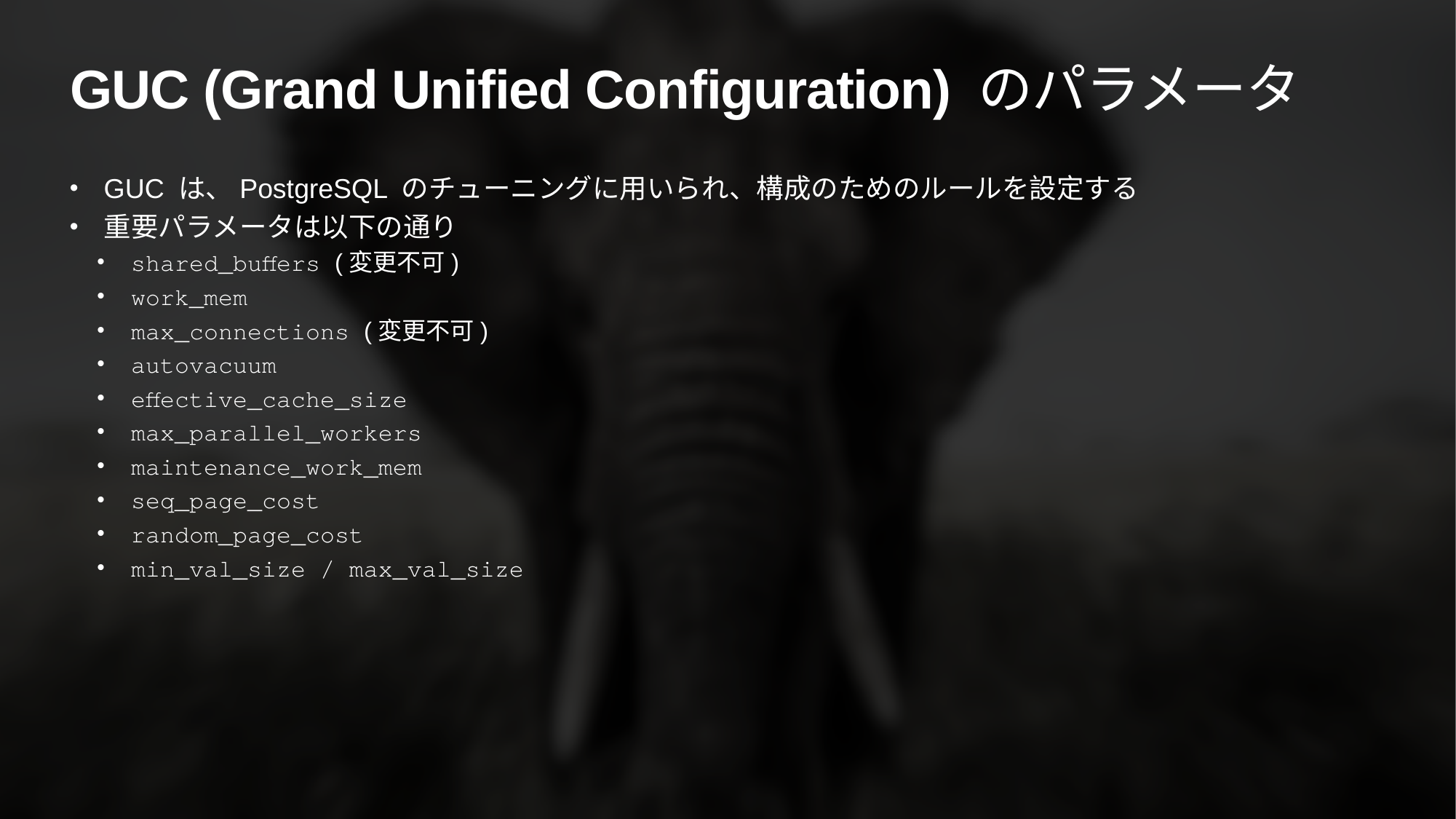

# GUC (Grand Unified Configuration) のパラメータ
GUC は、PostgreSQL のチューニングに用いられ、構成のためのルールを設定する
重要パラメータは以下の通り
shared_buffers (変更不可)
work_mem
max_connections (変更不可)
autovacuum
effective_cache_size
max_parallel_workers
maintenance_work_mem
seq_page_cost
random_page_cost
min_val_size / max_val_size